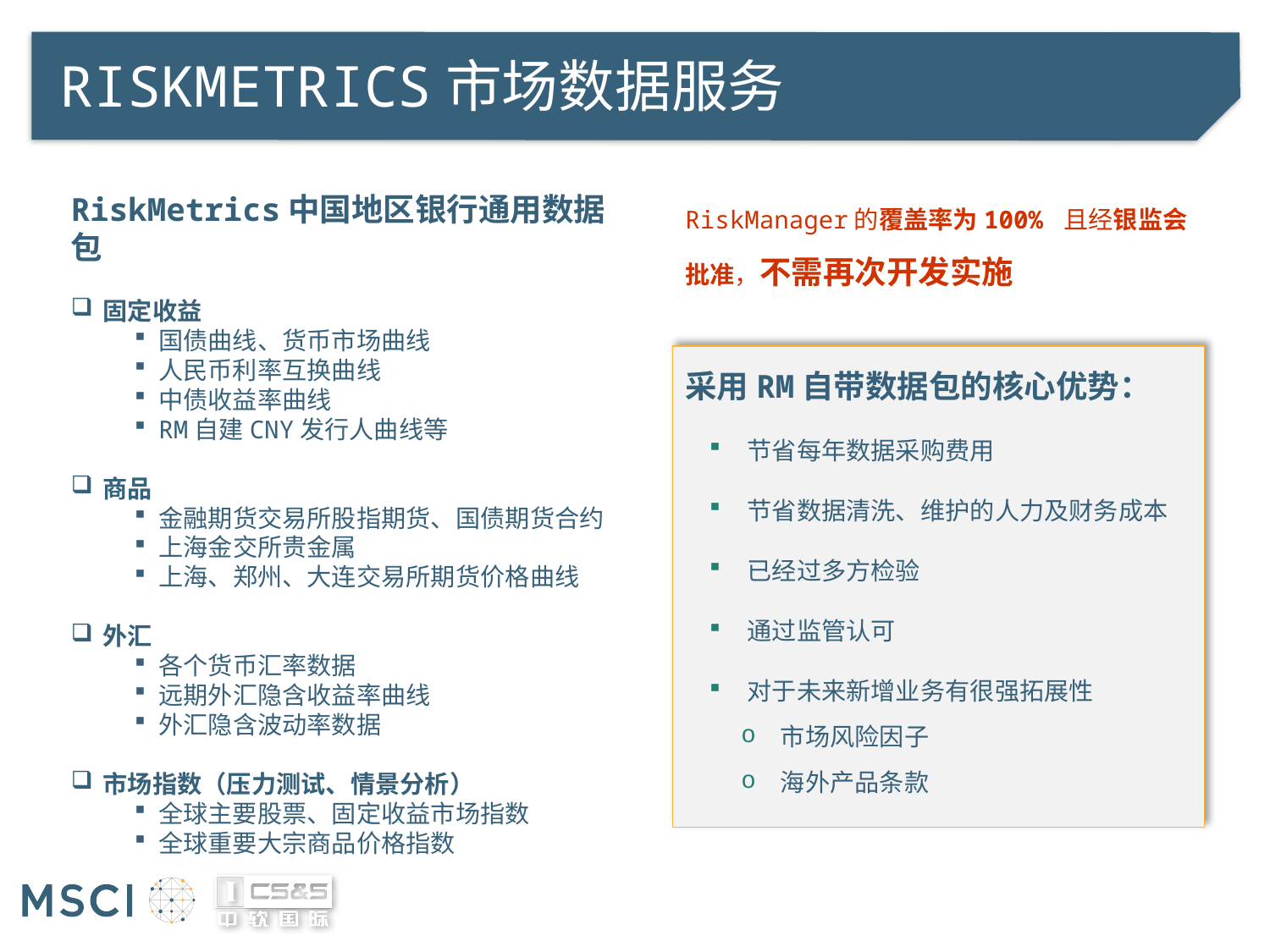

RiskMetrics市场数据服务

RiskMetrics中国地区银行通用数据包

固定收益
国债曲线、货币市场曲线
人民币利率互换曲线
中债收益率曲线
RM自建CNY发行人曲线等

商品
金融期货交易所股指期货、国债期货合约
上海金交所贵金属
上海、郑州、大连交易所期货价格曲线

外汇
各个货币汇率数据
远期外汇隐含收益率曲线
外汇隐含波动率数据

市场指数（压力测试、情景分析）
全球主要股票、固定收益市场指数
全球重要大宗商品价格指数

RiskManager的覆盖率为100% 且经银监会批准，不需再次开发实施
采用RM自带数据包的核心优势：
节省每年数据采购费用
节省数据清洗、维护的人力及财务成本
已经过多方检验
通过监管认可
对于未来新增业务有很强拓展性
市场风险因子
海外产品条款